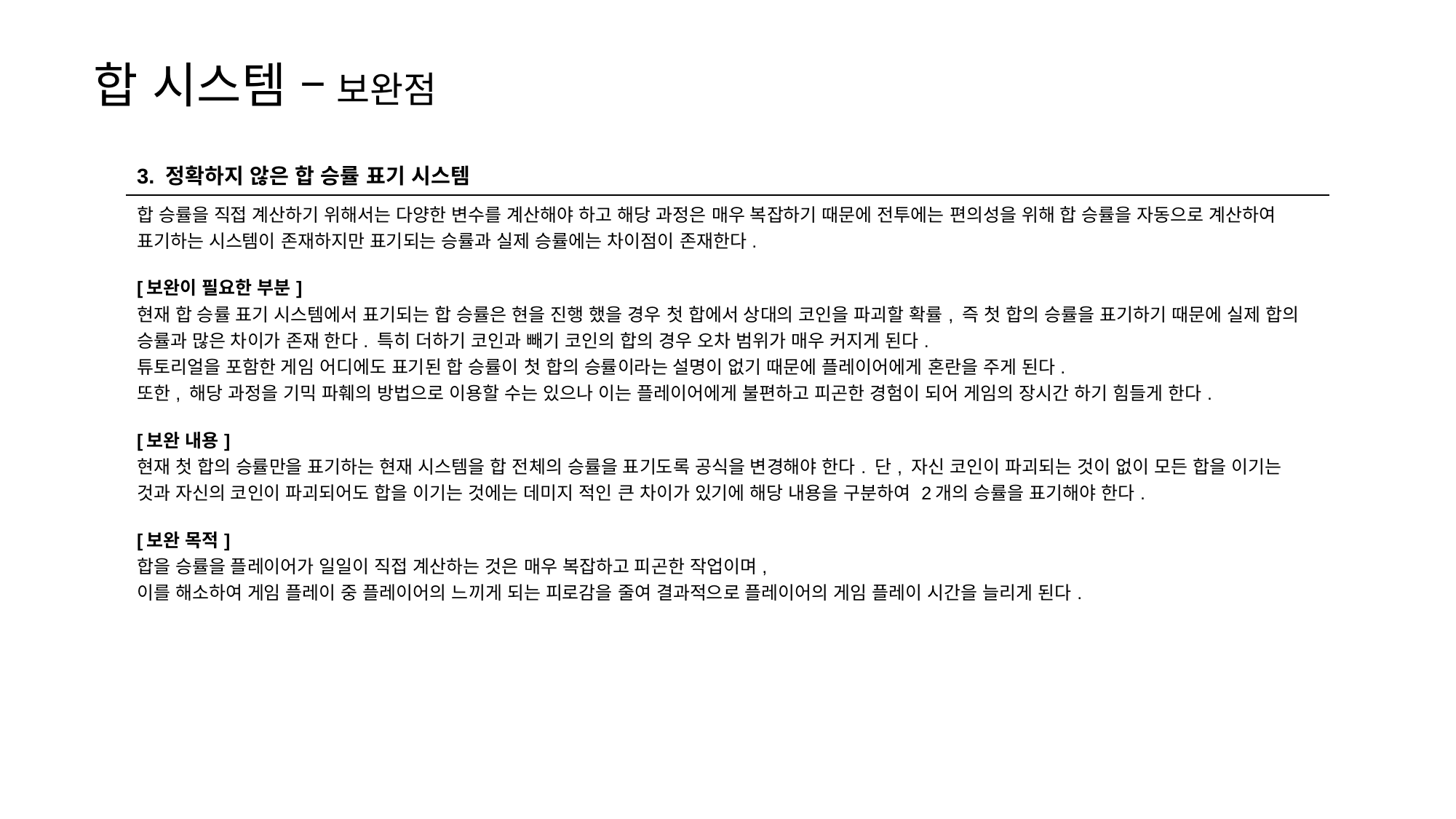

합 시스템 – 보완점
| 3. 정확하지 않은 합 승률 표기 시스템 |
| --- |
| 합 승률을 직접 계산하기 위해서는 다양한 변수를 계산해야 하고 해당 과정은 매우 복잡하기 때문에 전투에는 편의성을 위해 합 승률을 자동으로 계산하여 표기하는 시스템이 존재하지만 표기되는 승률과 실제 승률에는 차이점이 존재한다. [보완이 필요한 부분] 현재 합 승률 표기 시스템에서 표기되는 합 승률은 현을 진행 했을 경우 첫 합에서 상대의 코인을 파괴할 확률, 즉 첫 합의 승률을 표기하기 때문에 실제 합의 승률과 많은 차이가 존재 한다. 특히 더하기 코인과 빼기 코인의 합의 경우 오차 범위가 매우 커지게 된다. 튜토리얼을 포함한 게임 어디에도 표기된 합 승률이 첫 합의 승률이라는 설명이 없기 때문에 플레이어에게 혼란을 주게 된다. 또한, 해당 과정을 기믹 파훼의 방법으로 이용할 수는 있으나 이는 플레이어에게 불편하고 피곤한 경험이 되어 게임의 장시간 하기 힘들게 한다. [보완 내용] 현재 첫 합의 승률만을 표기하는 현재 시스템을 합 전체의 승률을 표기도록 공식을 변경해야 한다. 단, 자신 코인이 파괴되는 것이 없이 모든 합을 이기는 것과 자신의 코인이 파괴되어도 합을 이기는 것에는 데미지 적인 큰 차이가 있기에 해당 내용을 구분하여 2개의 승률을 표기해야 한다. [보완 목적] 합을 승률을 플레이어가 일일이 직접 계산하는 것은 매우 복잡하고 피곤한 작업이며, 이를 해소하여 게임 플레이 중 플레이어의 느끼게 되는 피로감을 줄여 결과적으로 플레이어의 게임 플레이 시간을 늘리게 된다. |